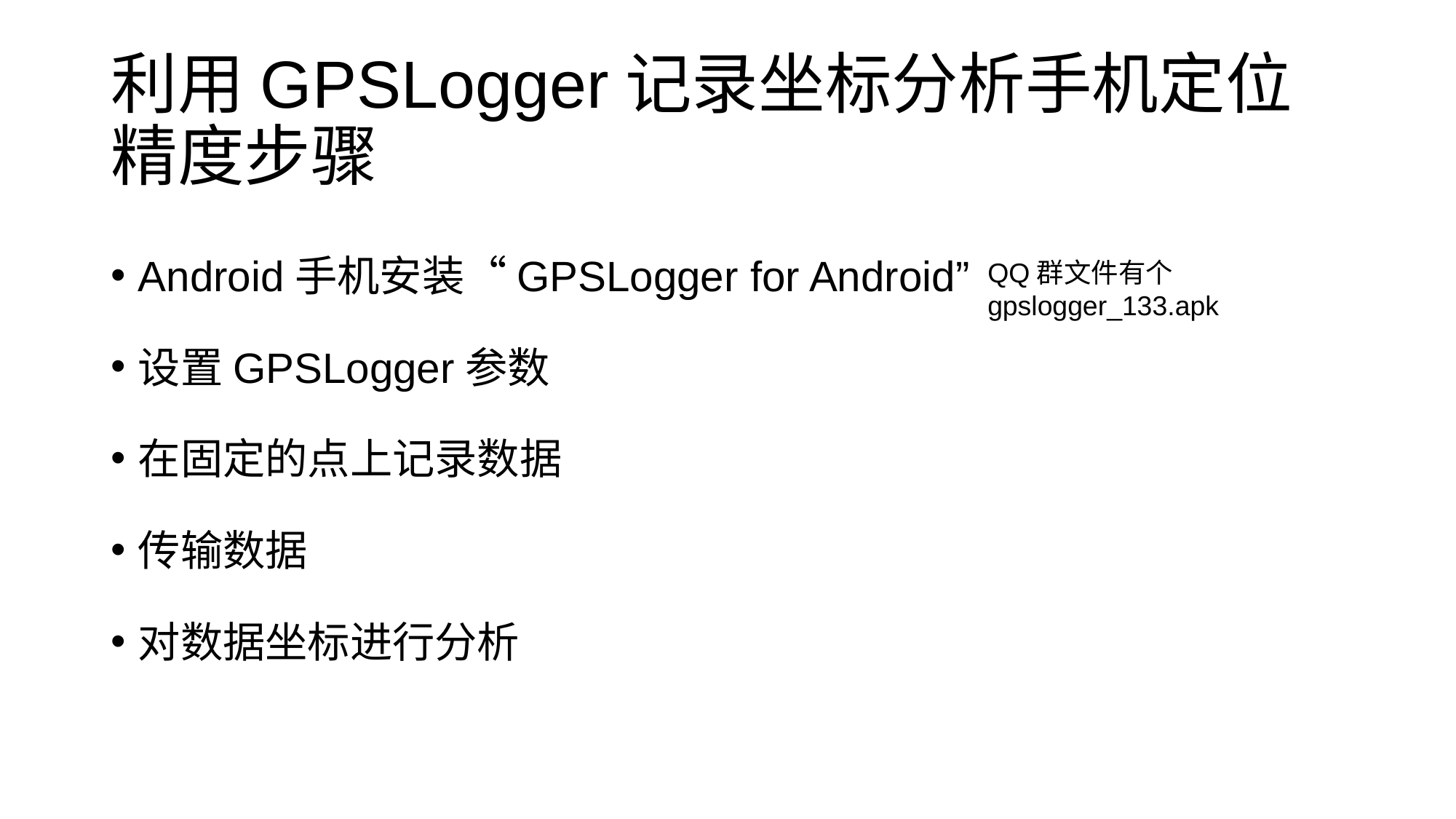

# 利用GPSLogger记录坐标分析手机定位精度步骤
Android手机安装“GPSLogger for Android”
设置GPSLogger参数
在固定的点上记录数据
传输数据
对数据坐标进行分析
QQ群文件有个gpslogger_133.apk